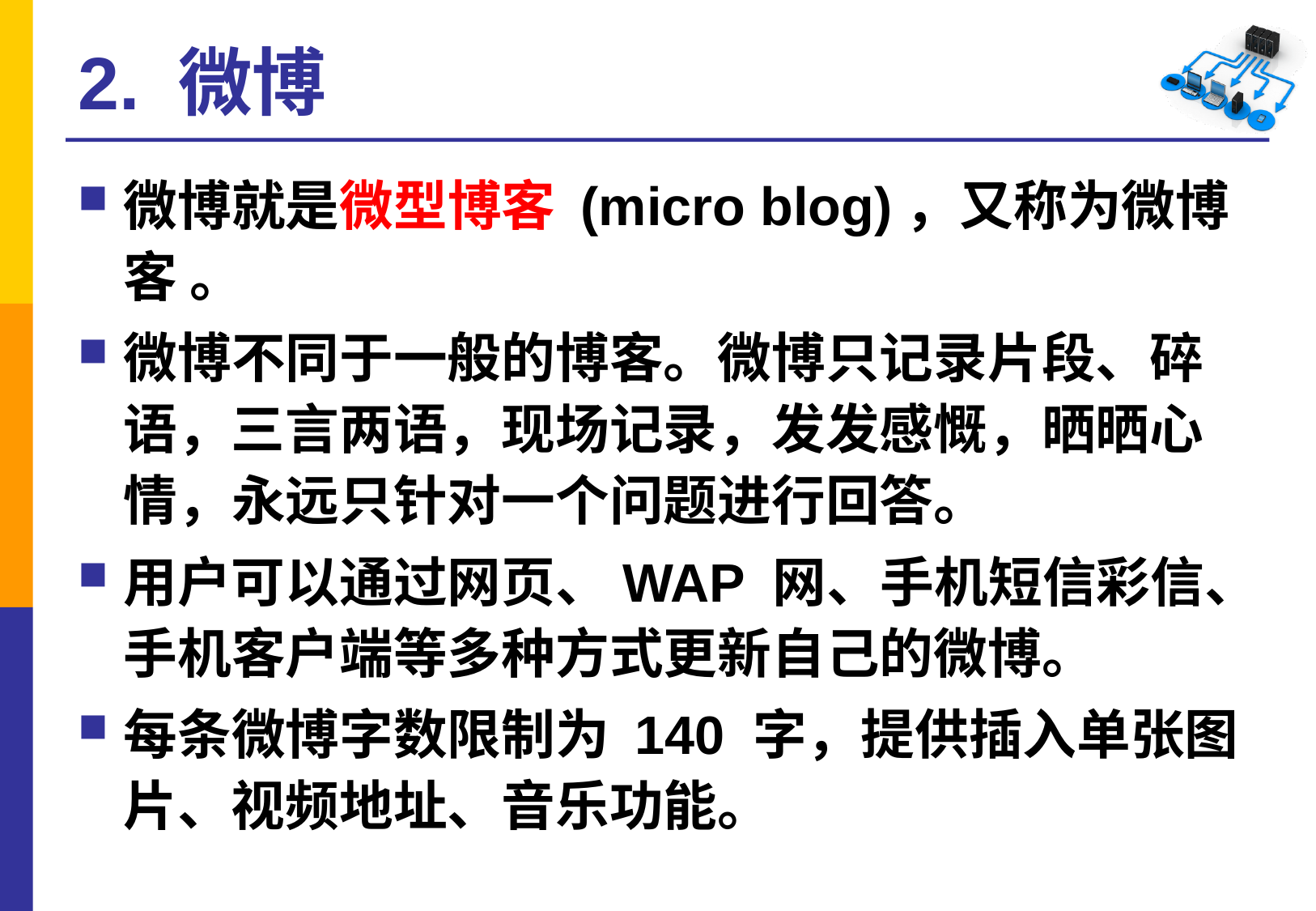

# 2. 微博
微博就是微型博客 (micro blog)，又称为微博客 。
微博不同于一般的博客。微博只记录片段、碎语，三言两语，现场记录，发发感慨，晒晒心情，永远只针对一个问题进行回答。
用户可以通过网页、WAP 网、手机短信彩信、手机客户端等多种方式更新自己的微博。
每条微博字数限制为 140 字，提供插入单张图片、视频地址、音乐功能。